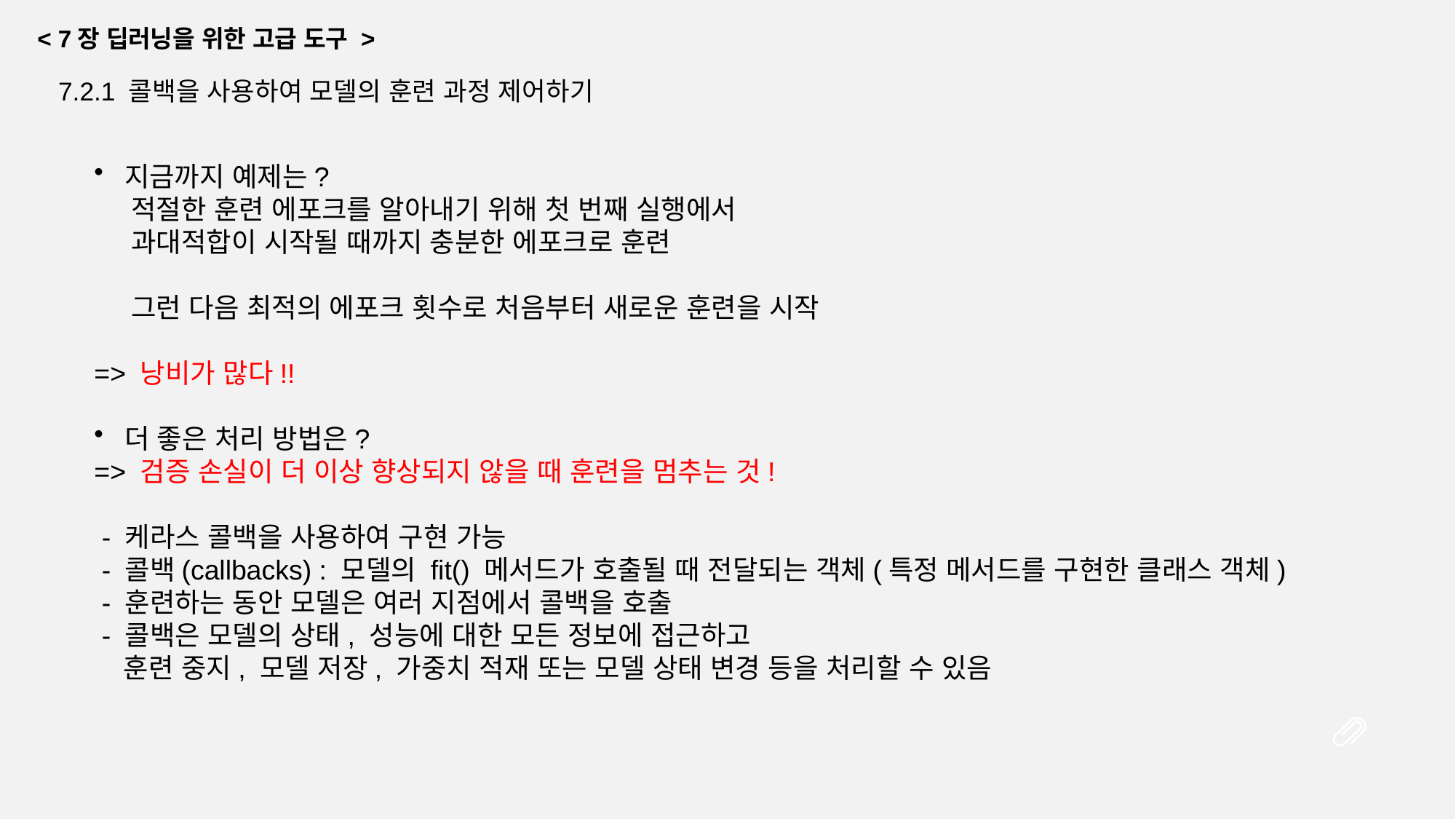

< 7장 딥러닝을 위한 고급 도구 >
7.2.1 콜백을 사용하여 모델의 훈련 과정 제어하기
지금까지 예제는?
    적절한 훈련 에포크를 알아내기 위해 첫 번째 실행에서
    과대적합이 시작될 때까지 충분한 에포크로 훈련

    그런 다음 최적의 에포크 횟수로 처음부터 새로운 훈련을 시작

=> 낭비가 많다!!

더 좋은 처리 방법은?
=> 검증 손실이 더 이상 향상되지 않을 때 훈련을 멈추는 것!

 - 케라스 콜백을 사용하여 구현 가능
 - 콜백(callbacks) : 모델의 fit() 메서드가 호출될 때 전달되는 객체(특정 메서드를 구현한 클래스 객체)
 - 훈련하는 동안 모델은 여러 지점에서 콜백을 호출
 - 콜백은 모델의 상태, 성능에 대한 모든 정보에 접근하고
   훈련 중지, 모델 저장, 가중치 적재 또는 모델 상태 변경 등을 처리할 수 있음